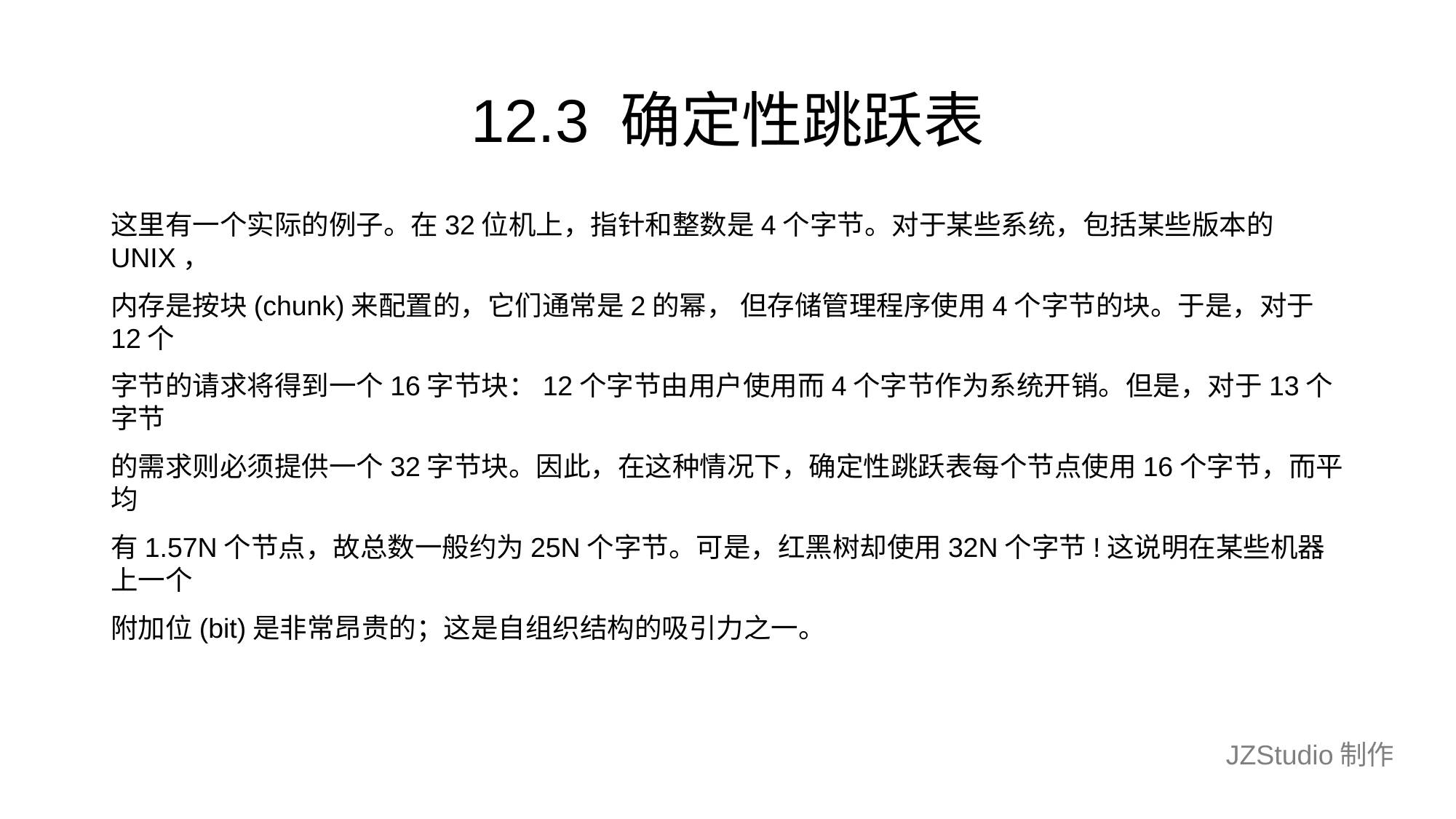

# 12.3 确定性跳跃表
这里有一个实际的例子。在32位机上，指针和整数是4个字节。对于某些系统，包括某些版本的UNIX，
内存是按块(chunk)来配置的，它们通常是2的幂， 但存储管理程序使用4个字节的块。于是，对于12个
字节的请求将得到一个16字节块：12个字节由用户使用而4个字节作为系统开销。但是，对于13个字节
的需求则必须提供一个32字节块。因此，在这种情况下，确定性跳跃表每个节点使用16个字节，而平均
有1.57N个节点，故总数一般约为25N个字节。可是，红黑树却使用32N个字节!这说明在某些机器上一个
附加位(bit)是非常昂贵的；这是自组织结构的吸引力之一。